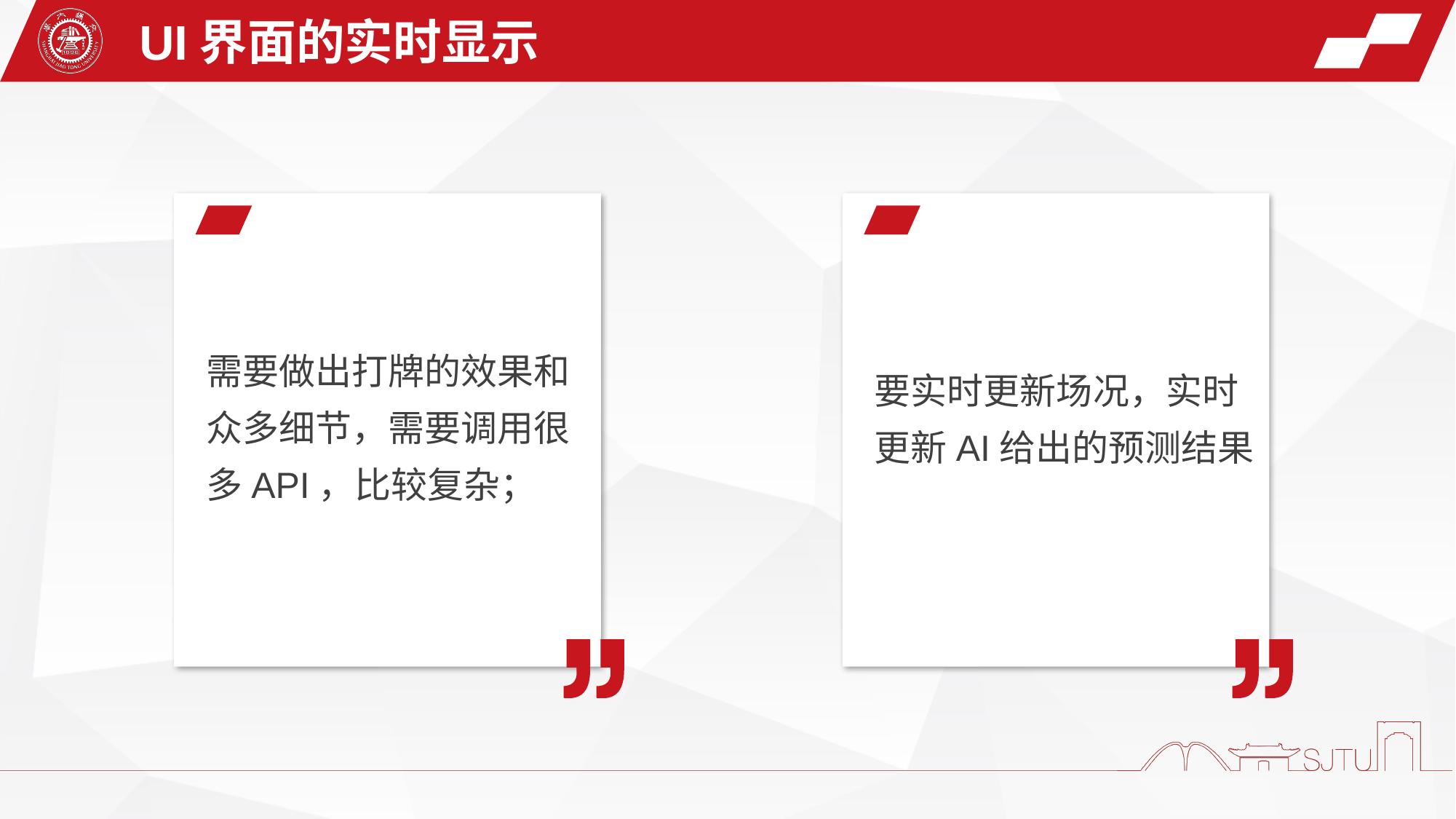

UI界面的实时显示

需要做出打牌的效果和众多细节，需要调用很多API，比较复杂；
要实时更新场况，实时更新AI给出的预测结果